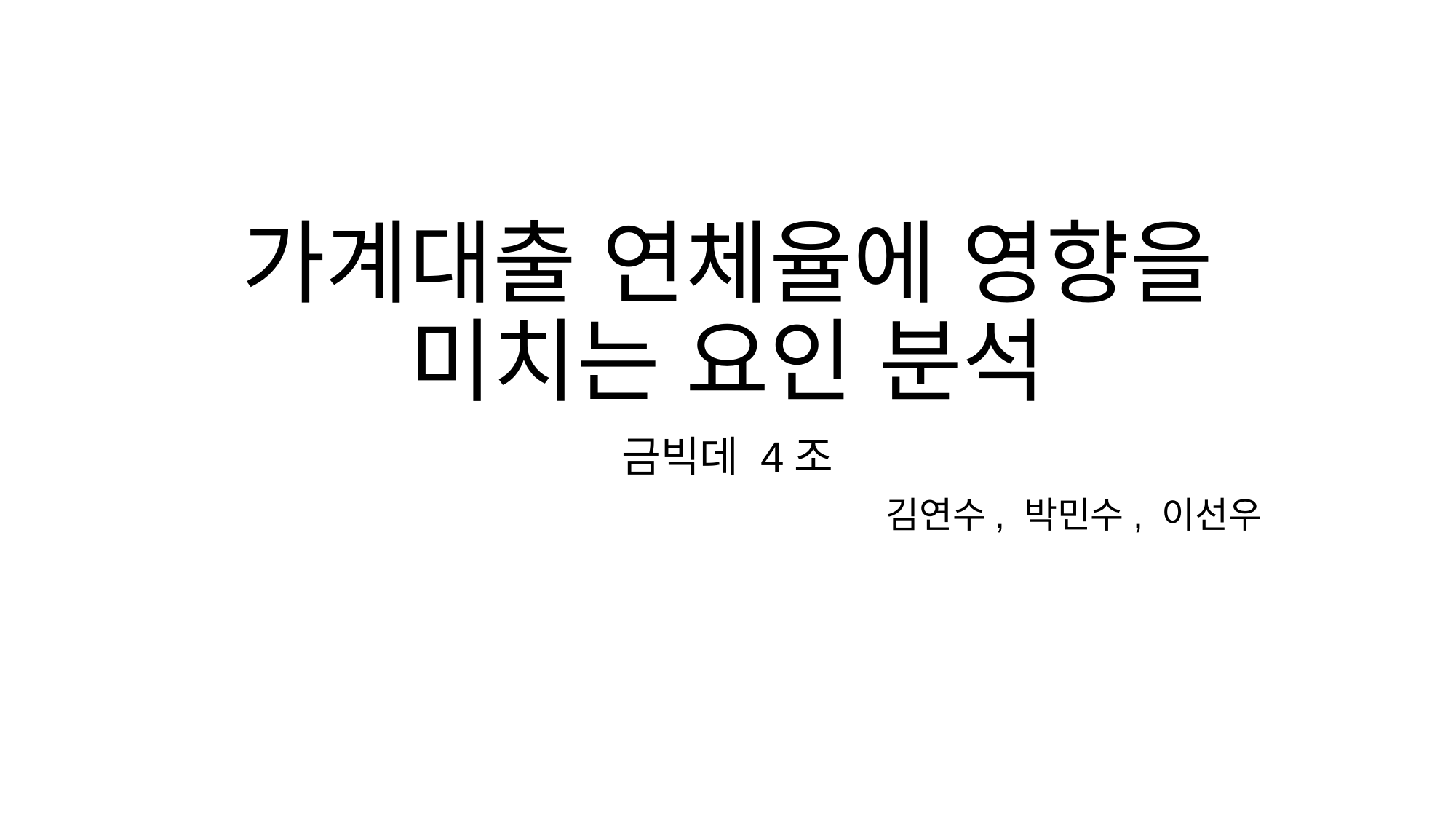

# 가계대출 연체율에 영향을 미치는 요인 분석
금빅데 4조
김연수, 박민수, 이선우